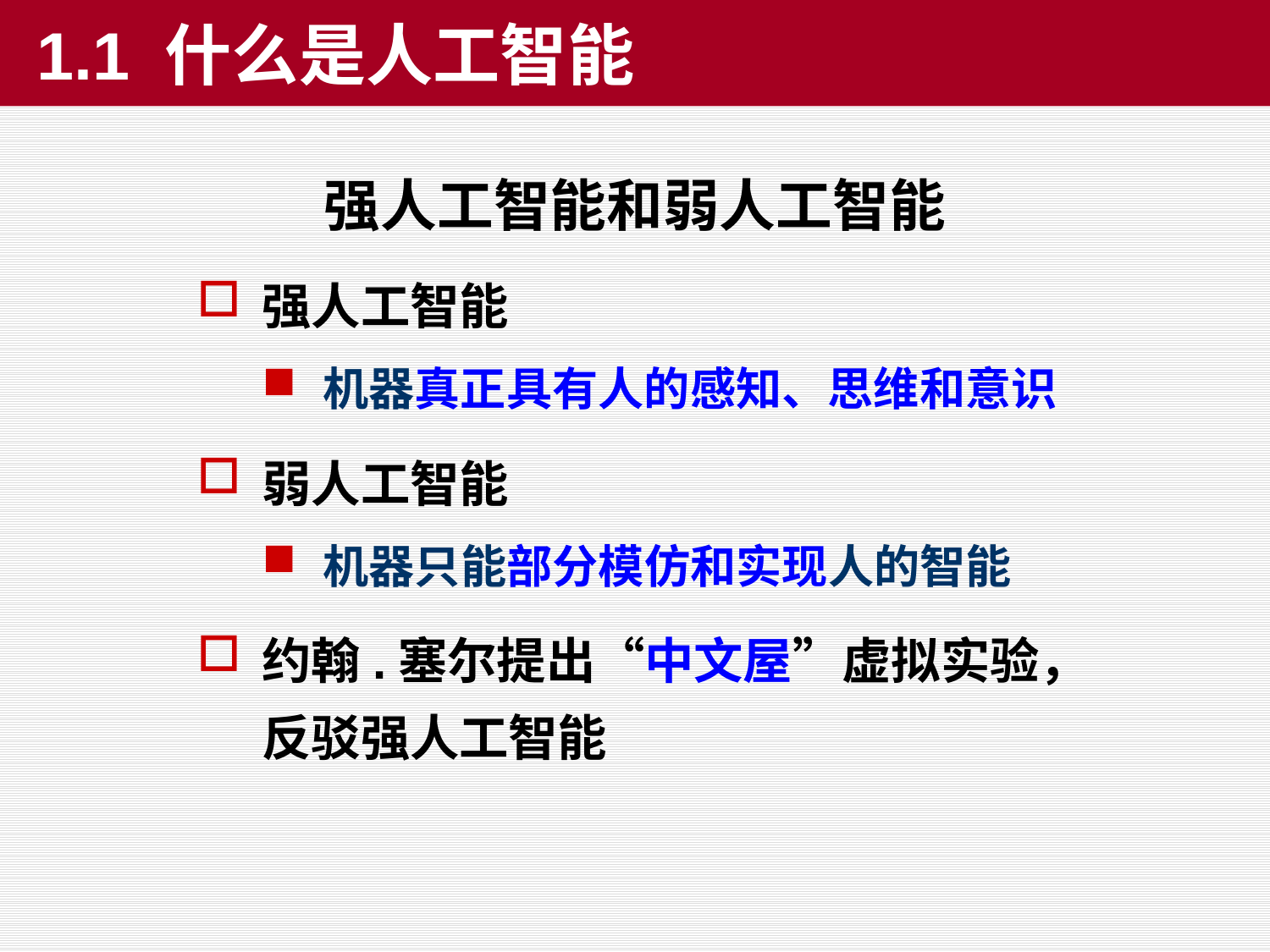

1.1 什么是人工智能
强人工智能和弱人工智能
强人工智能
机器真正具有人的感知、思维和意识
弱人工智能
机器只能部分模仿和实现人的智能
约翰.塞尔提出“中文屋”虚拟实验，反驳强人工智能